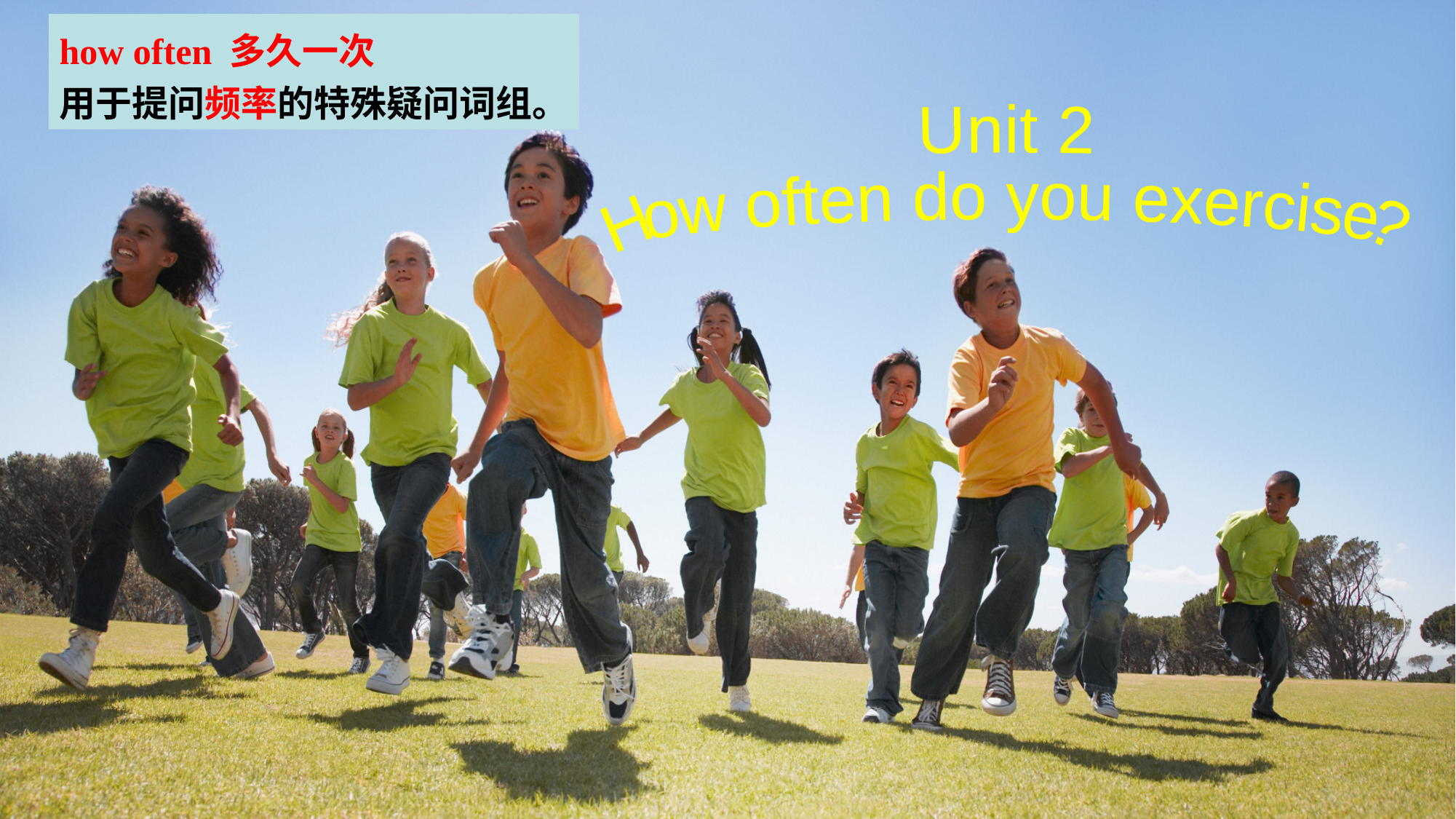

how often 多久一次
用于提问频率的特殊疑问词组。
Unit 2
How often do you exercise?